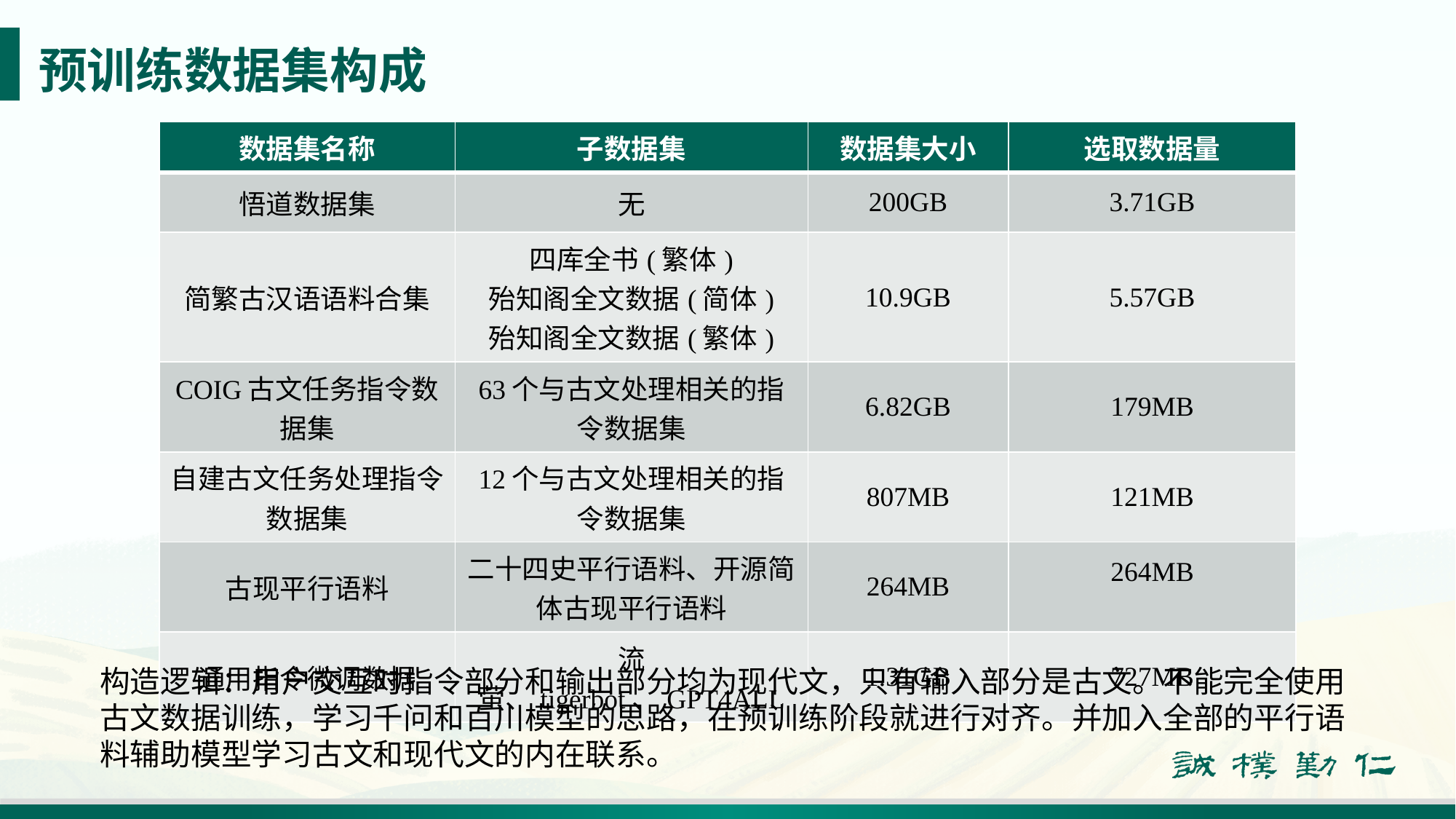

# 预训练数据集构成
| 数据集名称 | 子数据集 | 数据集大小 | 选取数据量 |
| --- | --- | --- | --- |
| 悟道数据集 | 无 | 200GB | 3.71GB |
| 简繁古汉语语料合集 | 四库全书(繁体) 殆知阁全文数据(简体) 殆知阁全文数据(繁体) | 10.9GB | 5.57GB |
| COIG古文任务指令数据集 | 63个与古文处理相关的指令数据集 | 6.82GB | 179MB |
| 自建古文任务处理指令数据集 | 12个与古文处理相关的指令数据集 | 807MB | 121MB |
| 古现平行语料 | 二十四史平行语料、开源简体古现平行语料 | 264MB | 264MB |
| 通用指令微调数据 | 流萤、tigerbot、GPT4ALL | 1.31GB | 727MB |
构造逻辑：用户交互时指令部分和输出部分均为现代文，只有输入部分是古文。不能完全使用古文数据训练，学习千问和百川模型的思路，在预训练阶段就进行对齐。并加入全部的平行语料辅助模型学习古文和现代文的内在联系。